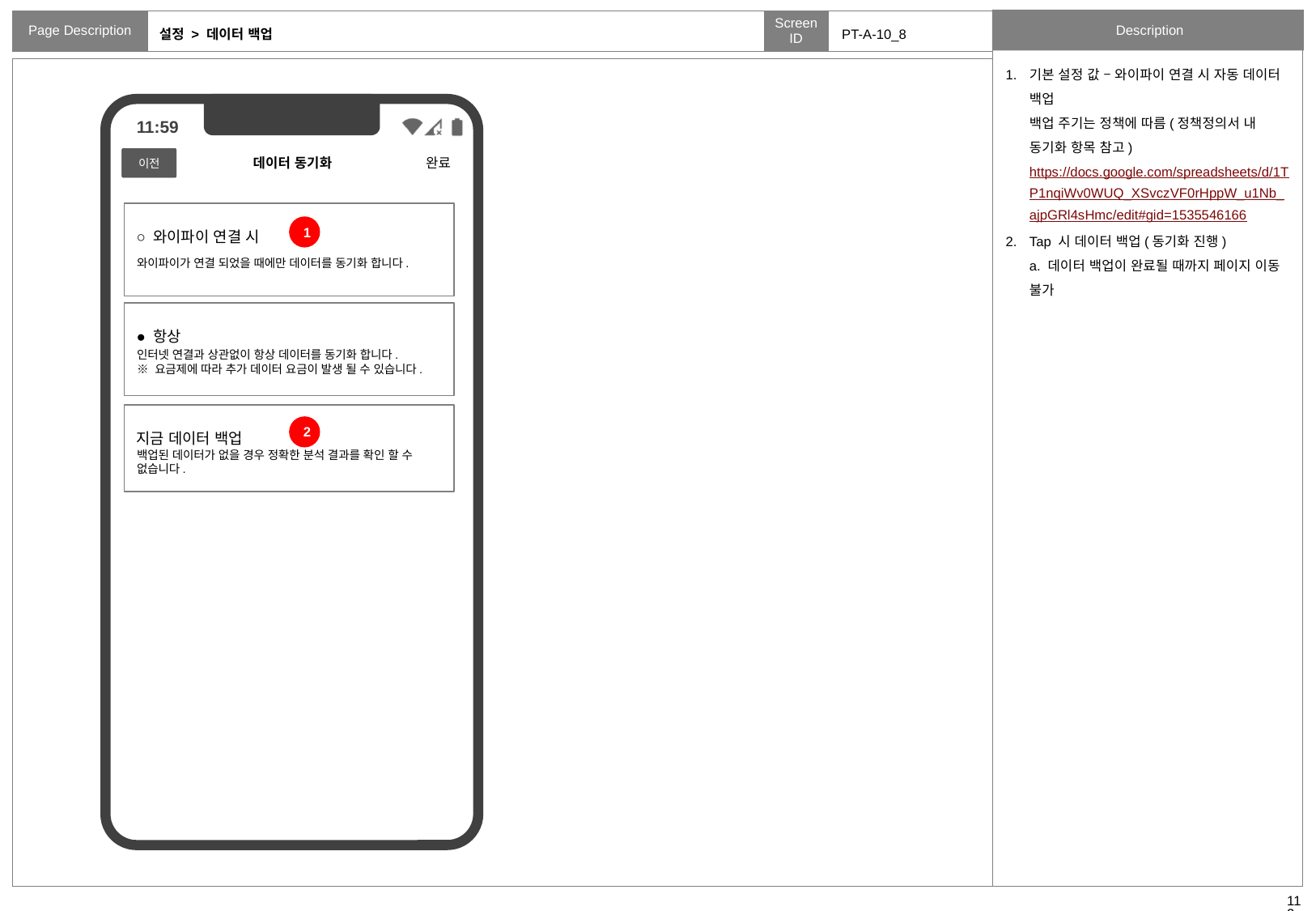

# 설정 > 데이터 백업
PT-A-10_8
기본 설정 값 – 와이파이 연결 시 자동 데이터 백업
백업 주기는 정책에 따름(정책정의서 내 동기화 항목 참고)
https://docs.google.com/spreadsheets/d/1TP1nqiWv0WUQ_XSvczVF0rHppW_u1Nb_ajpGRl4sHmc/edit#gid=1535546166
Tap 시 데이터 백업(동기화 진행)
a. 데이터 백업이 완료될 때까지 페이지 이동 불가
완료
이전
데이터 동기화
<
○ 와이파이 연결 시

1
와이파이가 연결 되었을 때에만 데이터를 동기화 합니다.
● 항상
인터넷 연결과 상관없이 항상 데이터를 동기화 합니다.
※ 요금제에 따라 추가 데이터 요금이 발생 될 수 있습니다.
지금 데이터 백업
2
백업된 데이터가 없을 경우 정확한 분석 결과를 확인 할 수 없습니다.